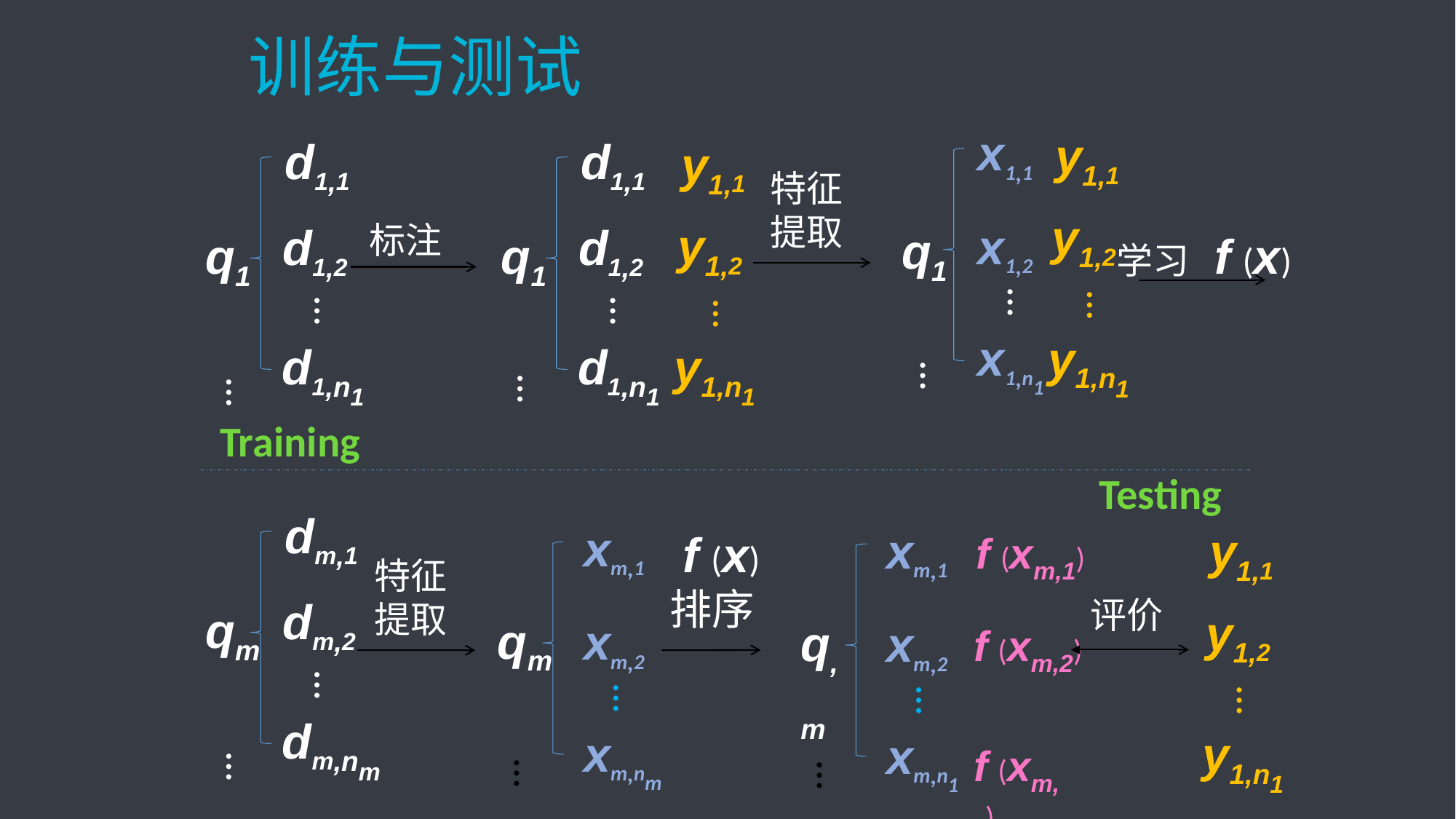

# 训练与测试
x1,1

x1,2
q1
…
x1,n1
…
y1,1
y1,2
…
y1,n1
d1,1

d1,2
q1
…
d1,n1
…
d1,1

d1,2
q1
…
d1,n1
…
y1,1
y1,2
…
y1,n1
特征
提取
标注
学习  f (x)
Training
Testing
dm,1

dm,2
qm
…
dm,nm
…
xm,1
xm,2
…
xm,nm
xm,1
xm,2
…
xm,n1
y1,1
y1,2
…
y1,n1
 f (x)
排序
 f (xm,1)

qm
…

q,m
…
特征
提取
评价
 f (xm,2)
 f (xm, nm)